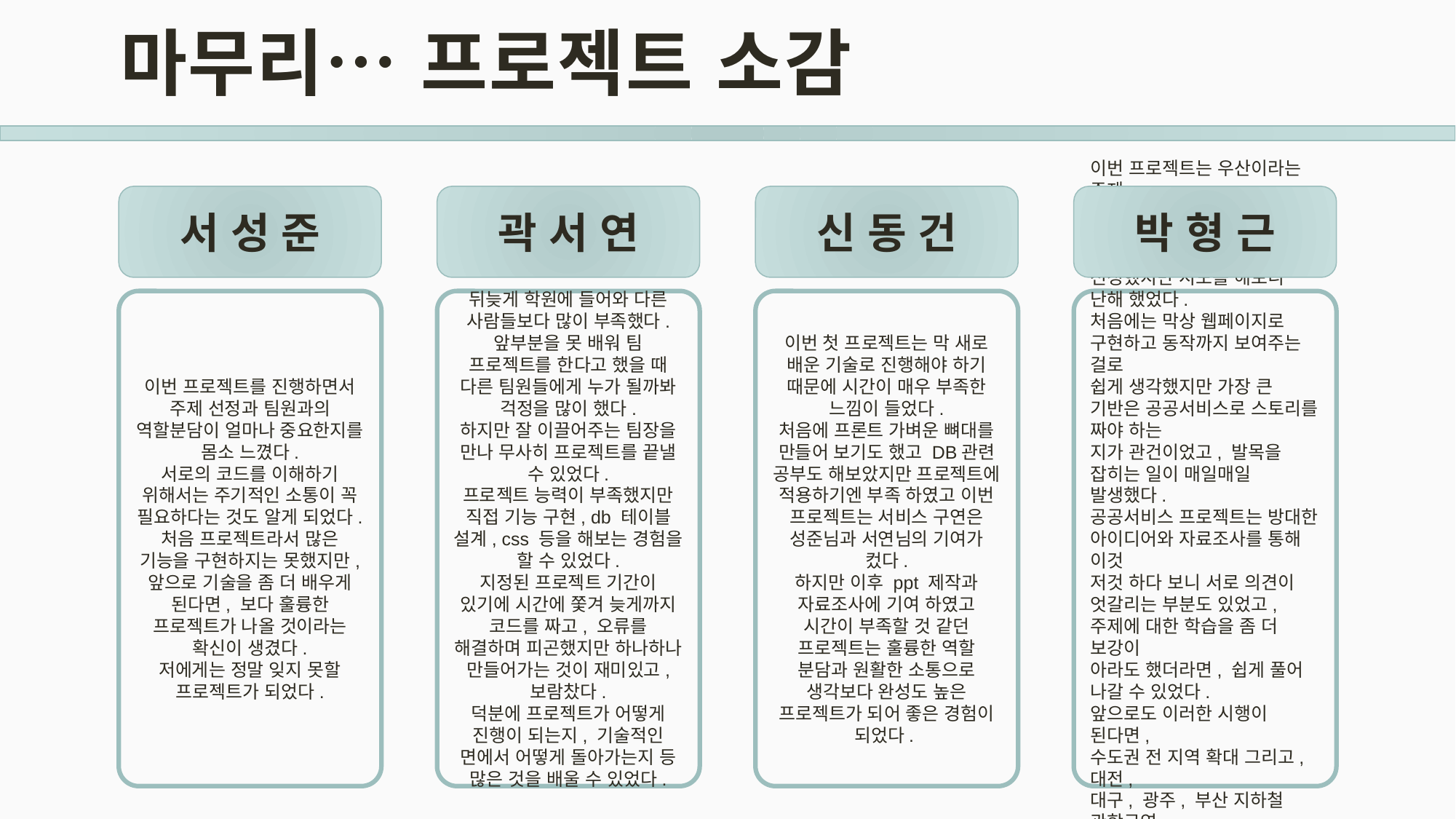

# 마무리… 프로젝트 소감
서 성 준
곽 서 연
신 동 건
박 형 근
이번 프로젝트를 진행하면서 주제 선정과 팀원과의 역할분담이 얼마나 중요한지를 몸소 느꼈다.
서로의 코드를 이해하기 위해서는 주기적인 소통이 꼭 필요하다는 것도 알게 되었다. 처음 프로젝트라서 많은 기능을 구현하지는 못했지만, 앞으로 기술을 좀 더 배우게 된다면, 보다 훌륭한 프로젝트가 나올 것이라는 확신이 생겼다.
저에게는 정말 잊지 못할 프로젝트가 되었다.
뒤늦게 학원에 들어와 다른 사람들보다 많이 부족했다.
앞부분을 못 배워 팀 프로젝트를 한다고 했을 때 다른 팀원들에게 누가 될까봐 걱정을 많이 했다.
하지만 잘 이끌어주는 팀장을 만나 무사히 프로젝트를 끝낼 수 있었다.
프로젝트 능력이 부족했지만 직접 기능 구현, db 테이블 설계, css 등을 해보는 경험을 할 수 있었다.
지정된 프로젝트 기간이 있기에 시간에 쫓겨 늦게까지 코드를 짜고, 오류를 해결하며 피곤했지만 하나하나 만들어가는 것이 재미있고, 보람찼다.
덕분에 프로젝트가 어떻게 진행이 되는지, 기술적인 면에서 어떻게 돌아가는지 등 많은 것을 배울 수 있었다.
이번 첫 프로젝트는 막 새로 배운 기술로 진행해야 하기 때문에 시간이 매우 부족한 느낌이 들었다.
처음에 프론트 가벼운 뼈대를 만들어 보기도 했고 DB관련 공부도 해보았지만 프로젝트에 적용하기엔 부족 하였고 이번 프로젝트는 서비스 구연은 성준님과 서연님의 기여가 컸다.
하지만 이후 ppt 제작과 자료조사에 기여 하였고 시간이 부족할 것 같던 프로젝트는 훌륭한 역할 분담과 원활한 소통으로 생각보다 완성도 높은 프로젝트가 되어 좋은 경험이 되었다.
이번 프로젝트는 우산이라는 주제
로 남들에게 보여주지 못했던 것과 이색적인 아이디어를 생각하여 조별과 토론을 통해 선정했지만 시도를 해보니 난해 했었다.
처음에는 막상 웹페이지로 구현하고 동작까지 보여주는 걸로
쉽게 생각했지만 가장 큰 기반은 공공서비스로 스토리를 짜야 하는
지가 관건이었고, 발목을 잡히는 일이 매일매일 발생했다.
공공서비스 프로젝트는 방대한
아이디어와 자료조사를 통해 이것
저것 하다 보니 서로 의견이 엇갈리는 부분도 있었고,
주제에 대한 학습을 좀 더 보강이
아라도 했더라면, 쉽게 풀어 나갈 수 있었다.
앞으로도 이러한 시행이 된다면,
수도권 전 지역 확대 그리고, 대전,
대구, 광주, 부산 지하철 관학구역
에서도 이어 갈수 있었으면 좋은
성과가 이루어질 것이다.